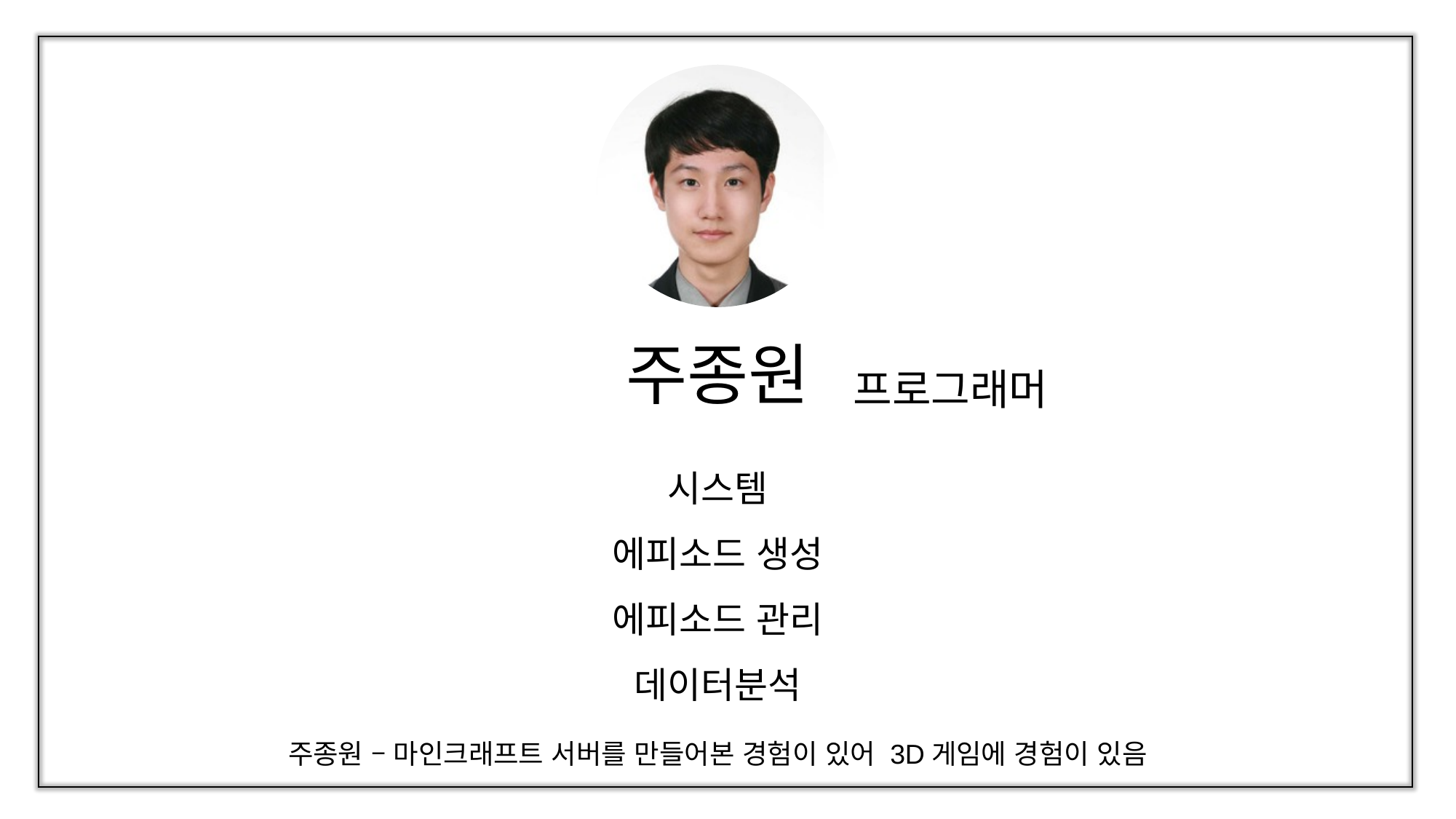

주종원
프로그래머
시스템
에피소드 생성
에피소드 관리
데이터분석
주종원 – 마인크래프트 서버를 만들어본 경험이 있어 3D게임에 경험이 있음